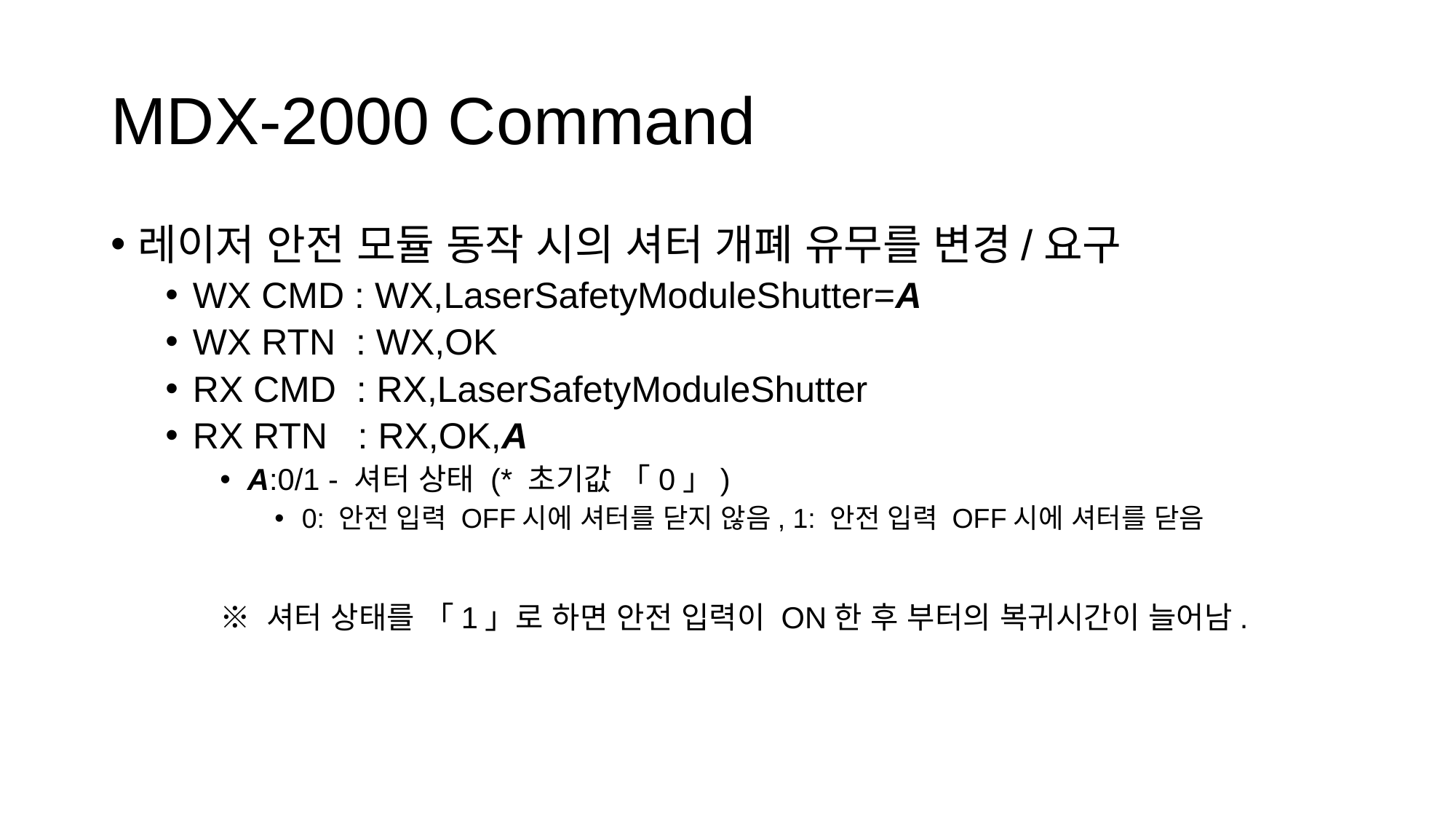

# MDX-2000 Command
레이저 안전 모듈 동작 시의 셔터 개폐 유무를 변경/요구
WX CMD : WX,LaserSafetyModuleShutter=A
WX RTN  : WX,OK
RX CMD  : RX,LaserSafetyModuleShutter
RX RTN   : RX,OK,A
A:0/1 - 셔터 상태 (* 초기값 「0」)
0: 안전 입력 OFF시에 셔터를 닫지 않음, 1: 안전 입력 OFF시에 셔터를 닫음

※ 셔터 상태를 「1」로 하면 안전 입력이 ON한 후 부터의 복귀시간이 늘어남.